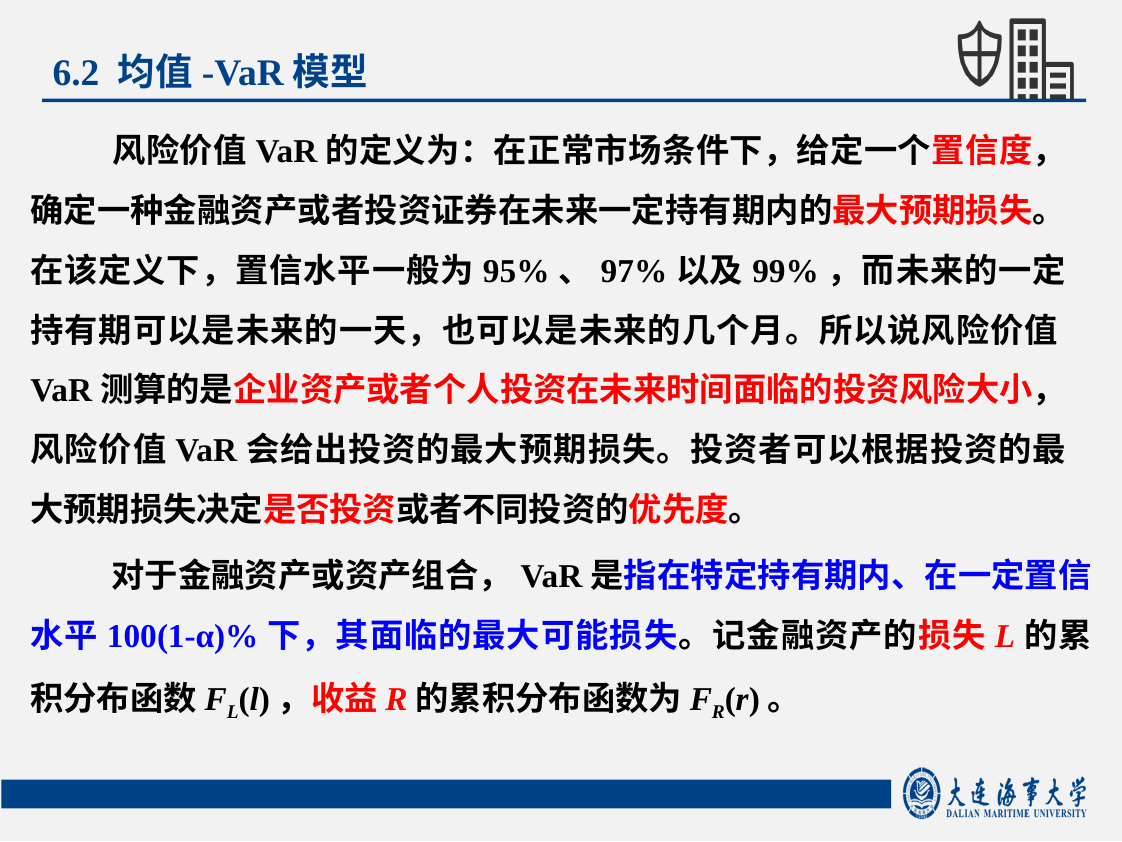

6.2 均值-VaR模型

   风险价值VaR的定义为：在正常市场条件下，给定一个置信度，确定一种金融资产或者投资证券在未来一定持有期内的最大预期损失。在该定义下，置信水平一般为95%、97%以及99%，而未来的一定持有期可以是未来的一天，也可以是未来的几个月。所以说风险价值VaR测算的是企业资产或者个人投资在未来时间面临的投资风险大小，风险价值VaR会给出投资的最大预期损失。投资者可以根据投资的最大预期损失决定是否投资或者不同投资的优先度。
   对于金融资产或资产组合，VaR是指在特定持有期内、在一定置信水平100(1-α)%下，其面临的最大可能损失。记金融资产的损失L的累积分布函数FL(l)，收益R的累积分布函数为FR(r)。